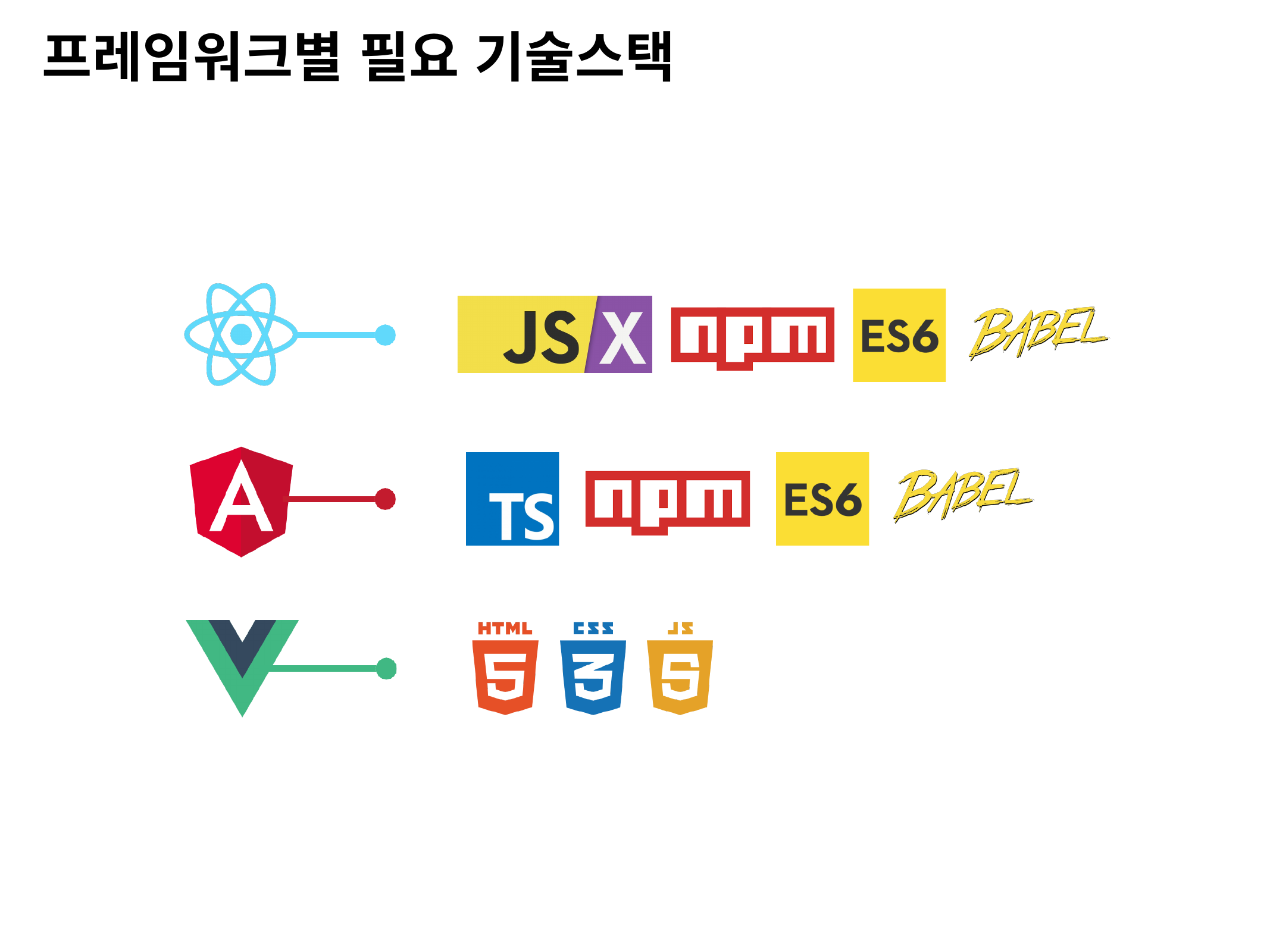

프레임워크별 필요 기술스택

²018.0².²0
%P JU! 7VF.KT 0QFO 4FNJOBS